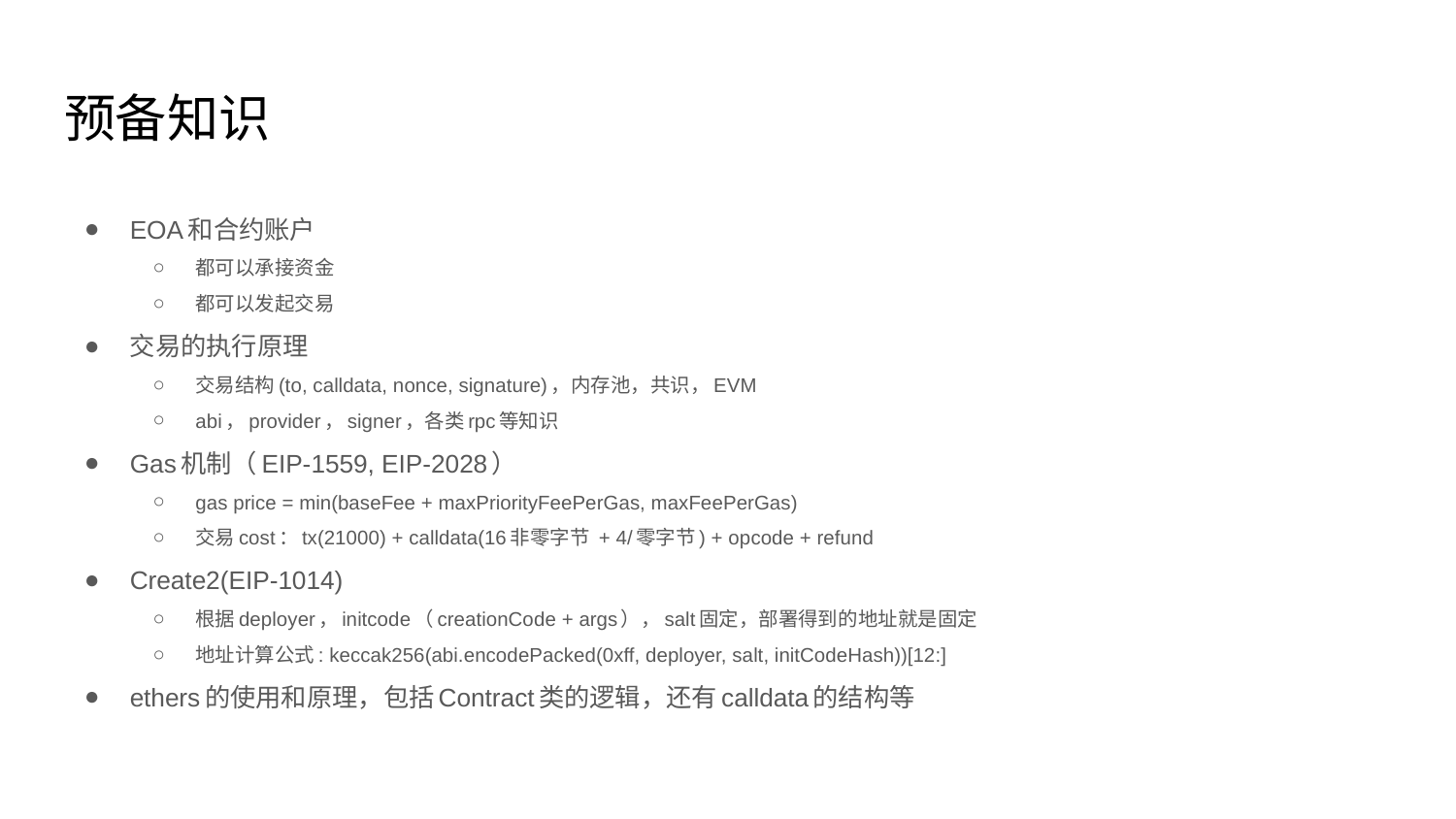

# 预备知识
EOA和合约账户
都可以承接资金
都可以发起交易
交易的执行原理
交易结构(to, calldata, nonce, signature)，内存池，共识，EVM
abi，provider，signer，各类rpc等知识
Gas机制（EIP-1559, EIP-2028）
gas price = min(baseFee + maxPriorityFeePerGas, maxFeePerGas)
交易cost：tx(21000) + calldata(16非零字节 + 4/零字节) + opcode + refund
Create2(EIP-1014)
根据deployer，initcode（creationCode + args），salt固定，部署得到的地址就是固定
地址计算公式: keccak256(abi.encodePacked(0xff, deployer, salt, initCodeHash))[12:]
ethers的使用和原理，包括Contract类的逻辑，还有calldata的结构等